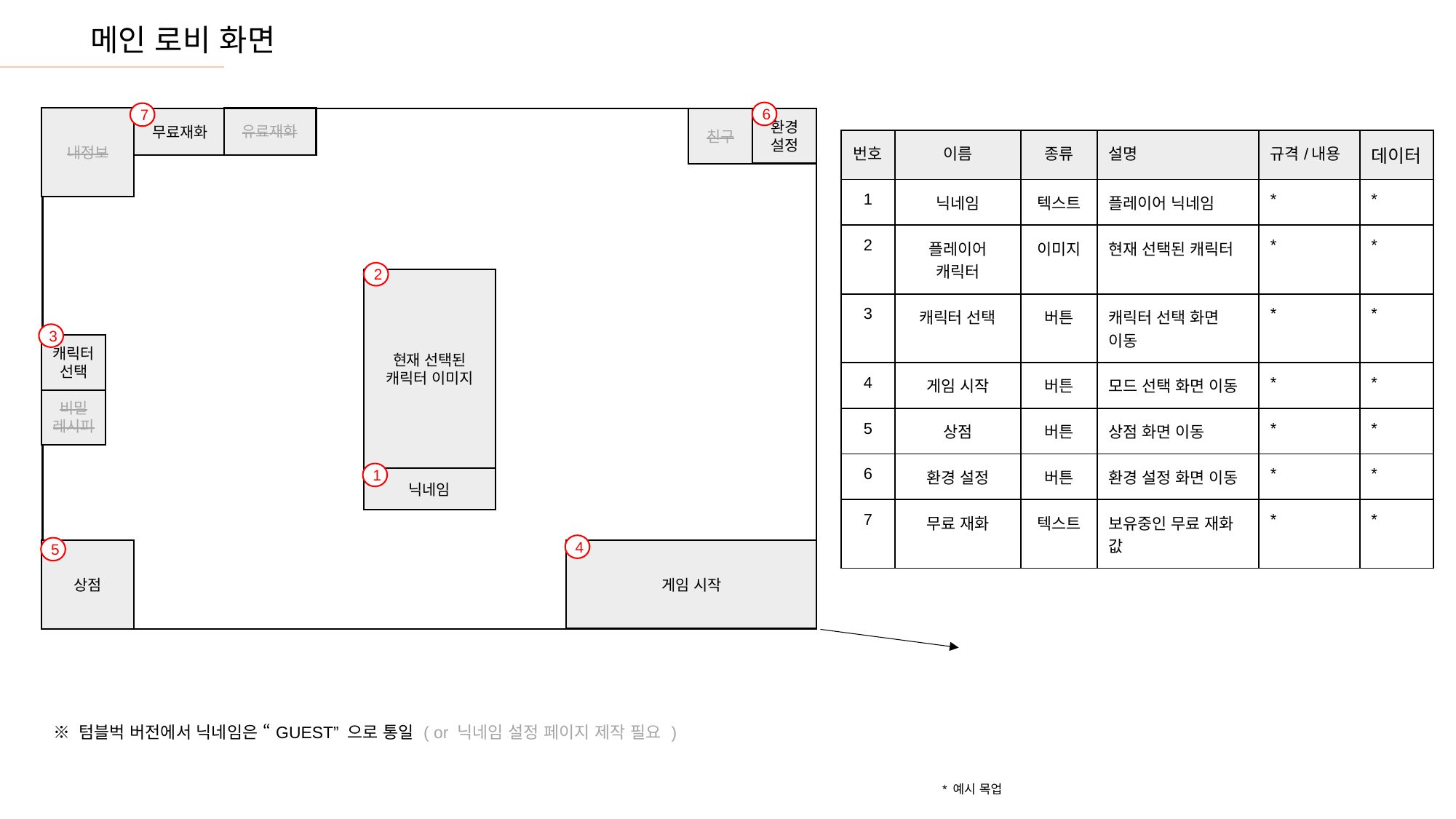

# 메인 로비 화면
6
7
내정보
친구
유료재화

환경
설정
무료재화
| 번호 | 이름 | 종류 | 설명 | 규격/내용 | 데이터 |
| --- | --- | --- | --- | --- | --- |
| 1 | 닉네임 | 텍스트 | 플레이어 닉네임 | \* | \* |
| 2 | 플레이어 캐릭터 | 이미지 | 현재 선택된 캐릭터 | \* | \* |
| 3 | 캐릭터 선택 | 버튼 | 캐릭터 선택 화면 이동 | \* | \* |
| 4 | 게임 시작 | 버튼 | 모드 선택 화면 이동 | \* | \* |
| 5 | 상점 | 버튼 | 상점 화면 이동 | \* | \* |
| 6 | 환경 설정 | 버튼 | 환경 설정 화면 이동 | \* | \* |
| 7 | 무료 재화 | 텍스트 | 보유중인 무료 재화 값 | \* | \* |
2
현재 선택된
캐릭터 이미지
3
캐릭터
선택
비밀
레시피
1
닉네임
4
5
상점
게임 시작
※ 텀블벅 버전에서 닉네임은 “GUEST” 으로 통일 ( or 닉네임 설정 페이지 제작 필요 )
* 예시 목업